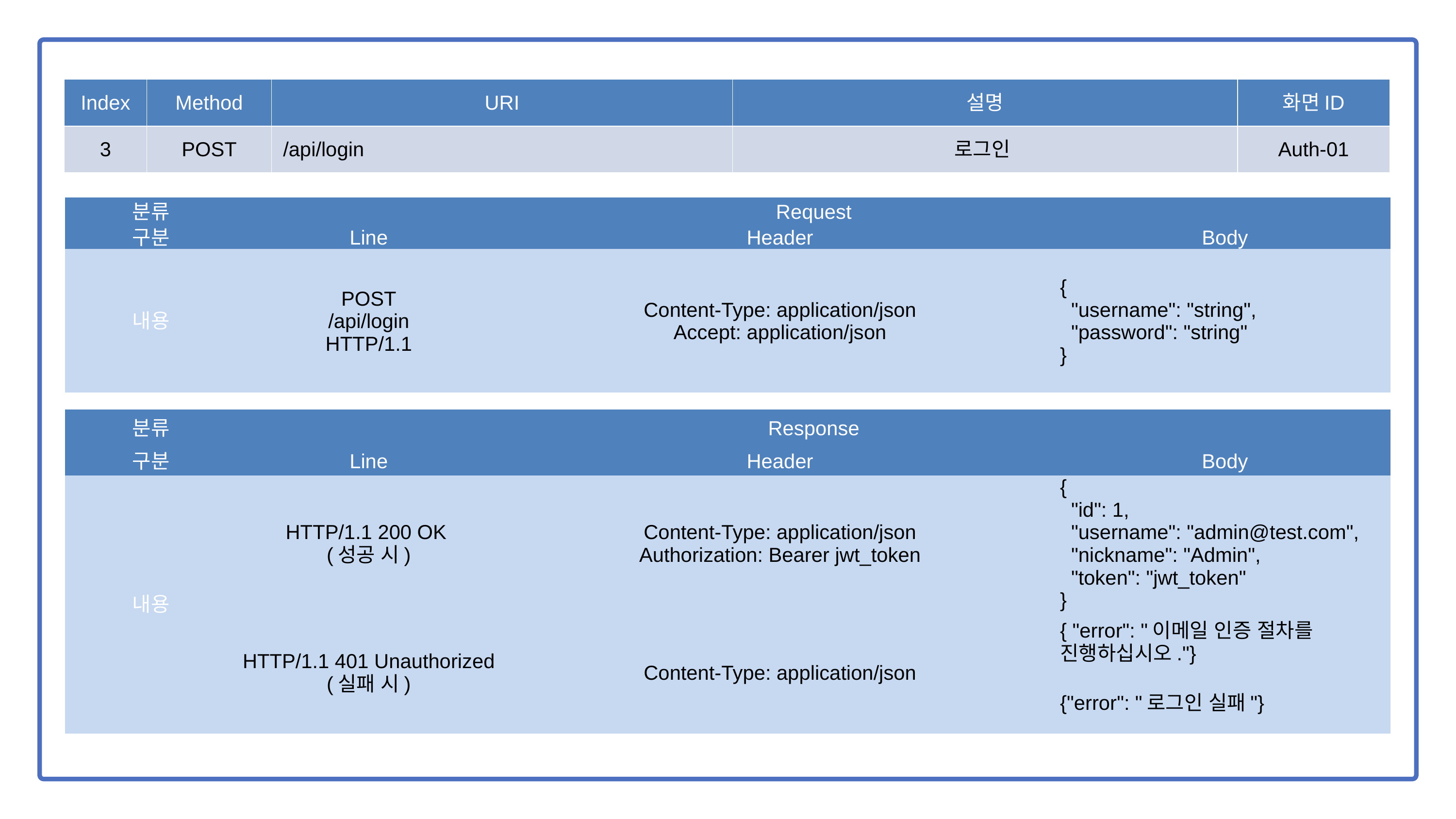

| Index | Method | URI | 설명 | 화면ID |
| --- | --- | --- | --- | --- |
| 3 | POST | /api/login | 로그인 | Auth-01 |
| 분류 | Request |  |  |
| --- | --- | --- | --- |
| 구분 | Line | Header | Body |
| 내용 | POST /api/login HTTP/1.1 | Content-Type: application/json Accept: application/json | { "username": "string", "password": "string" } |
| 분류 | Response |  |  |
| --- | --- | --- | --- |
| 구분 | Line | Header | Body |
| 내용 | HTTP/1.1 200 OK (성공 시) | Content-Type: application/json Authorization: Bearer jwt\_token | { "id": 1, "username": "admin@test.com", "nickname": "Admin", "token": "jwt\_token" } |
|  | HTTP/1.1 401 Unauthorized (실패 시) | Content-Type: application/json | { "error": "이메일 인증 절차를 진행하십시오."} |
|  |  |  | {"error": "로그인 실패"} |